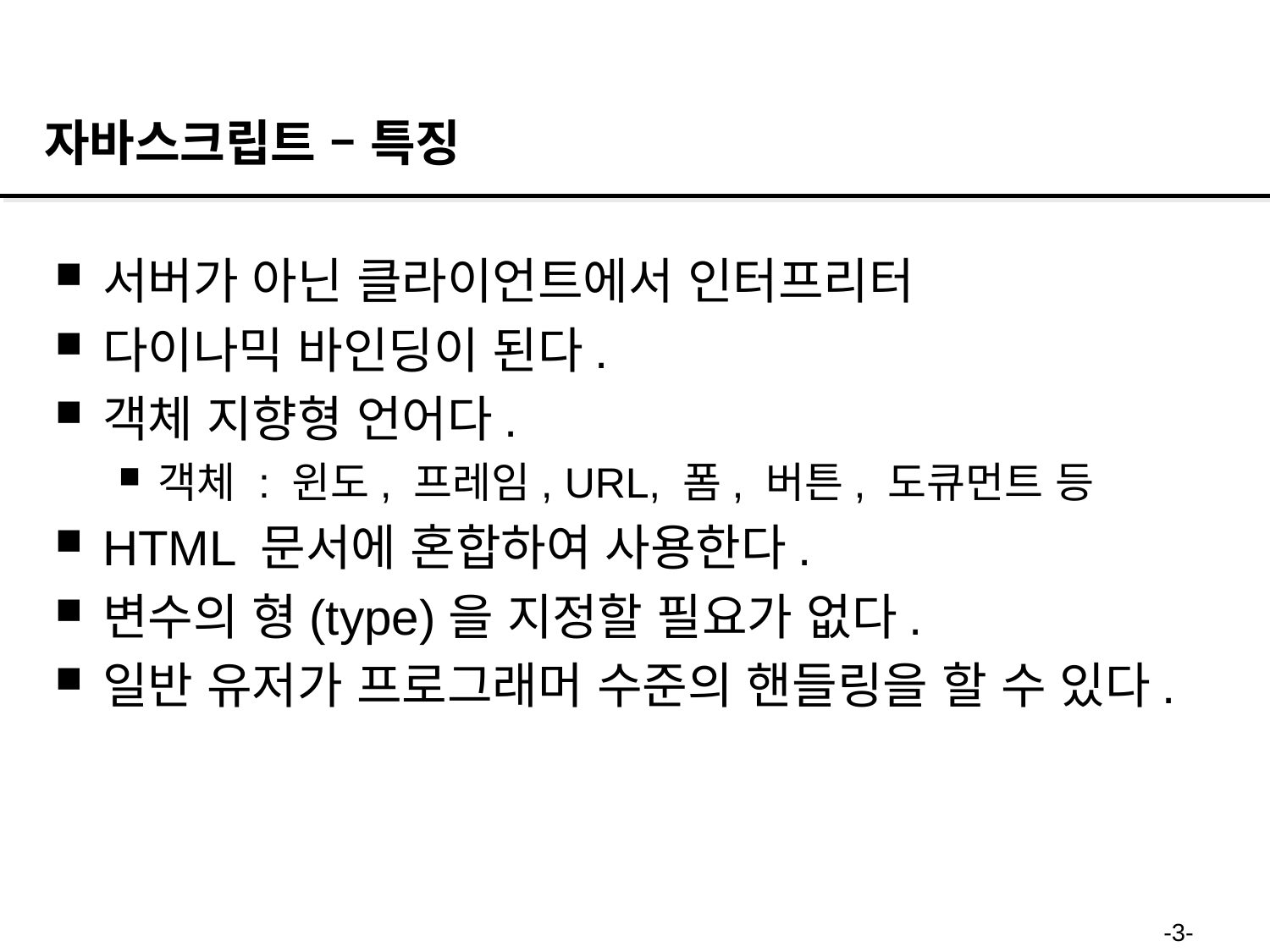

자바스크립트 – 특징
서버가 아닌 클라이언트에서 인터프리터
다이나믹 바인딩이 된다.
객체 지향형 언어다.
객체 : 윈도, 프레임, URL, 폼, 버튼, 도큐먼트 등
HTML 문서에 혼합하여 사용한다.
변수의 형(type)을 지정할 필요가 없다.
일반 유저가 프로그래머 수준의 핸들링을 할 수 있다.
-3-